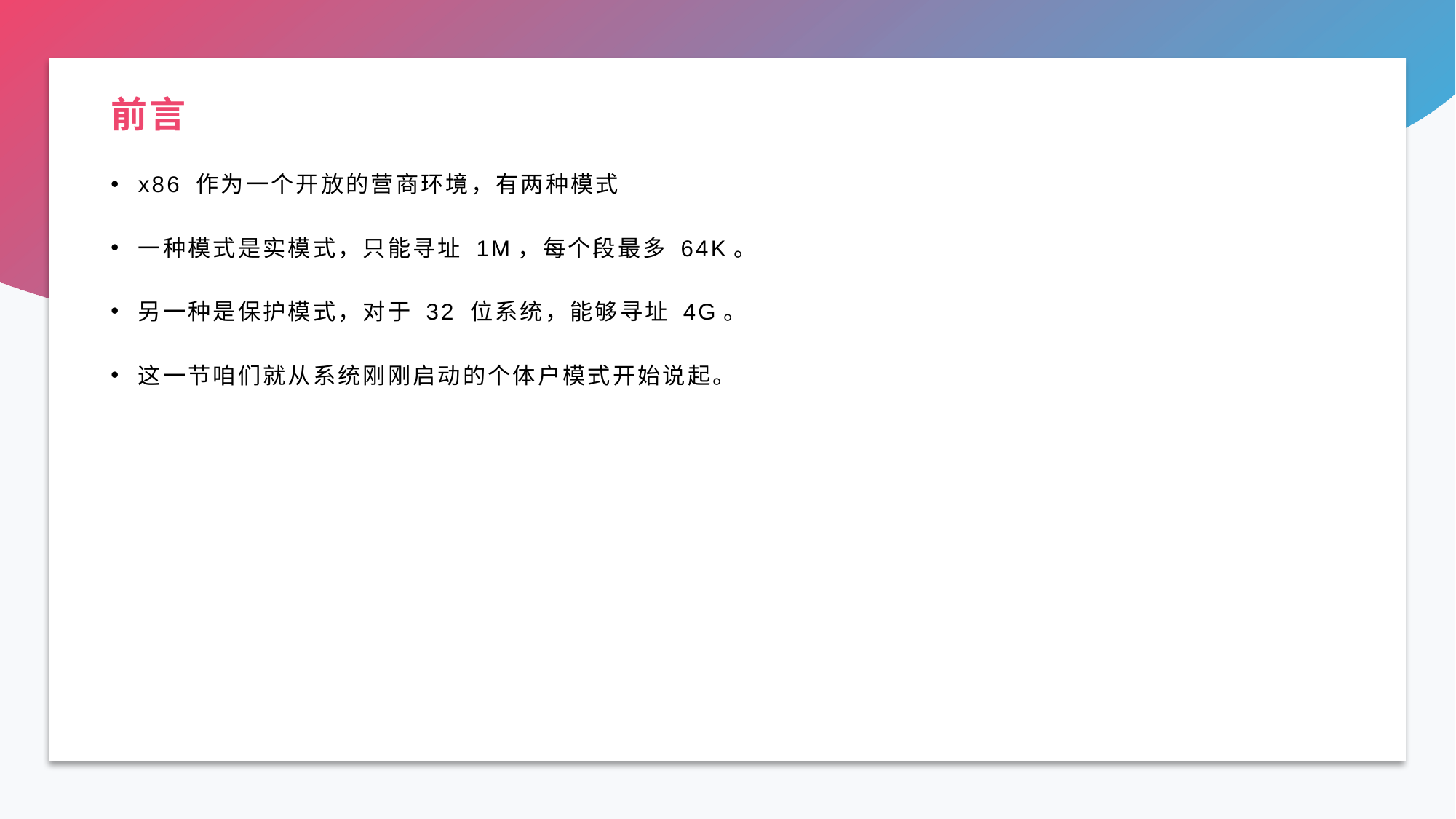

# 前言
x86 作为一个开放的营商环境，有两种模式
一种模式是实模式，只能寻址 1M，每个段最多 64K。
另一种是保护模式，对于 32 位系统，能够寻址 4G。
这一节咱们就从系统刚刚启动的个体户模式开始说起。